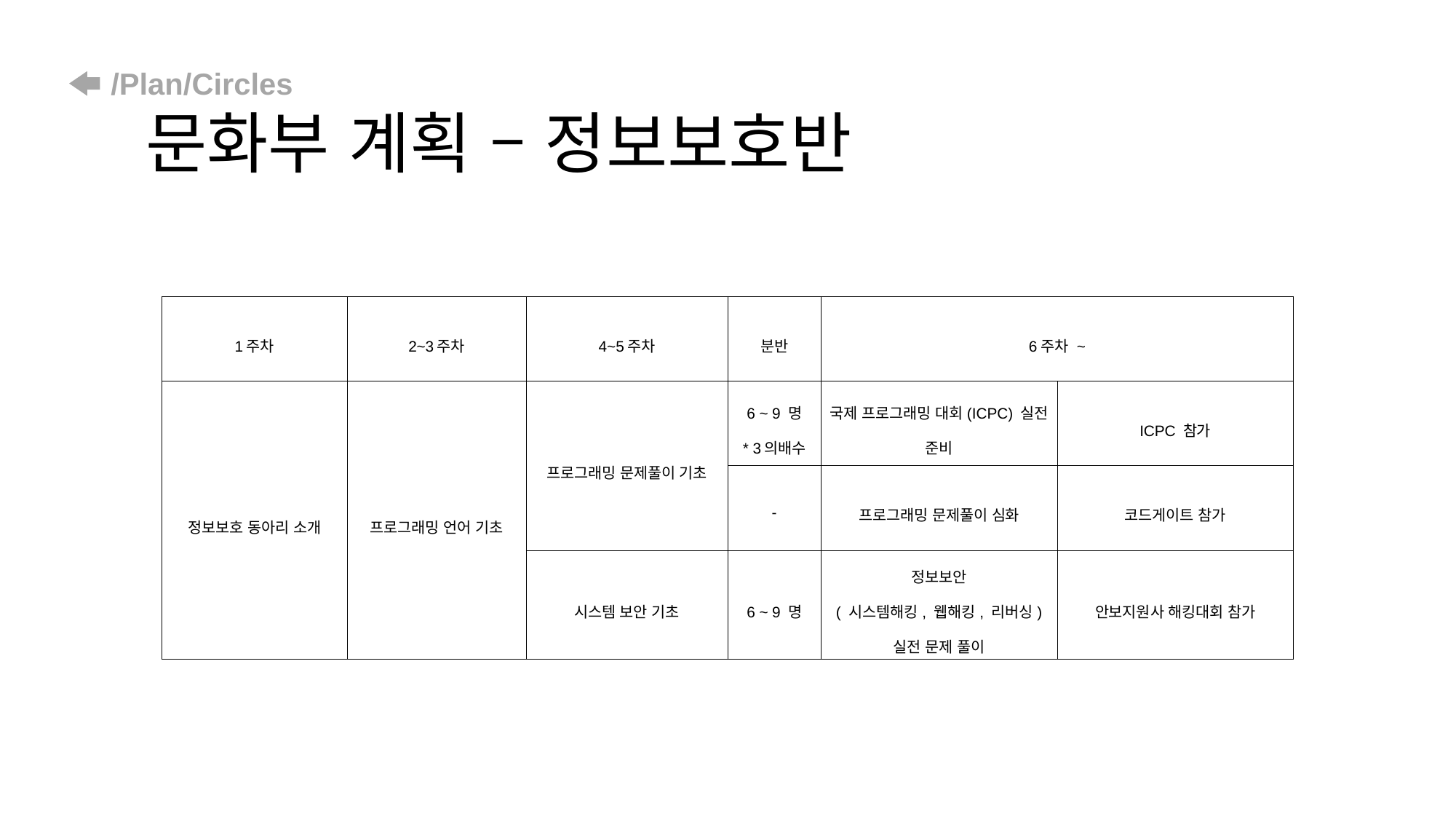

# /Plan/Circles 문화부 계획 – 정보보호반

| 1주차 | 2~3주차 | 4~5주차 | 분반 | 6주차 ~ |  |
| --- | --- | --- | --- | --- | --- |
| 정보보호 동아리 소개 | 프로그래밍 언어 기초 | 프로그래밍 문제풀이 기초 | 6 ~ 9 명 \* 3의배수 | 국제 프로그래밍 대회(ICPC) 실전 준비 | ICPC 참가 |
|  |  |  | - | 프로그래밍 문제풀이 심화 | 코드게이트 참가 |
|  |  | 시스템 보안 기초 | 6 ~ 9 명 | 정보보안 ( 시스템해킹, 웹해킹, 리버싱) 실전 문제 풀이 | 안보지원사 해킹대회 참가 |